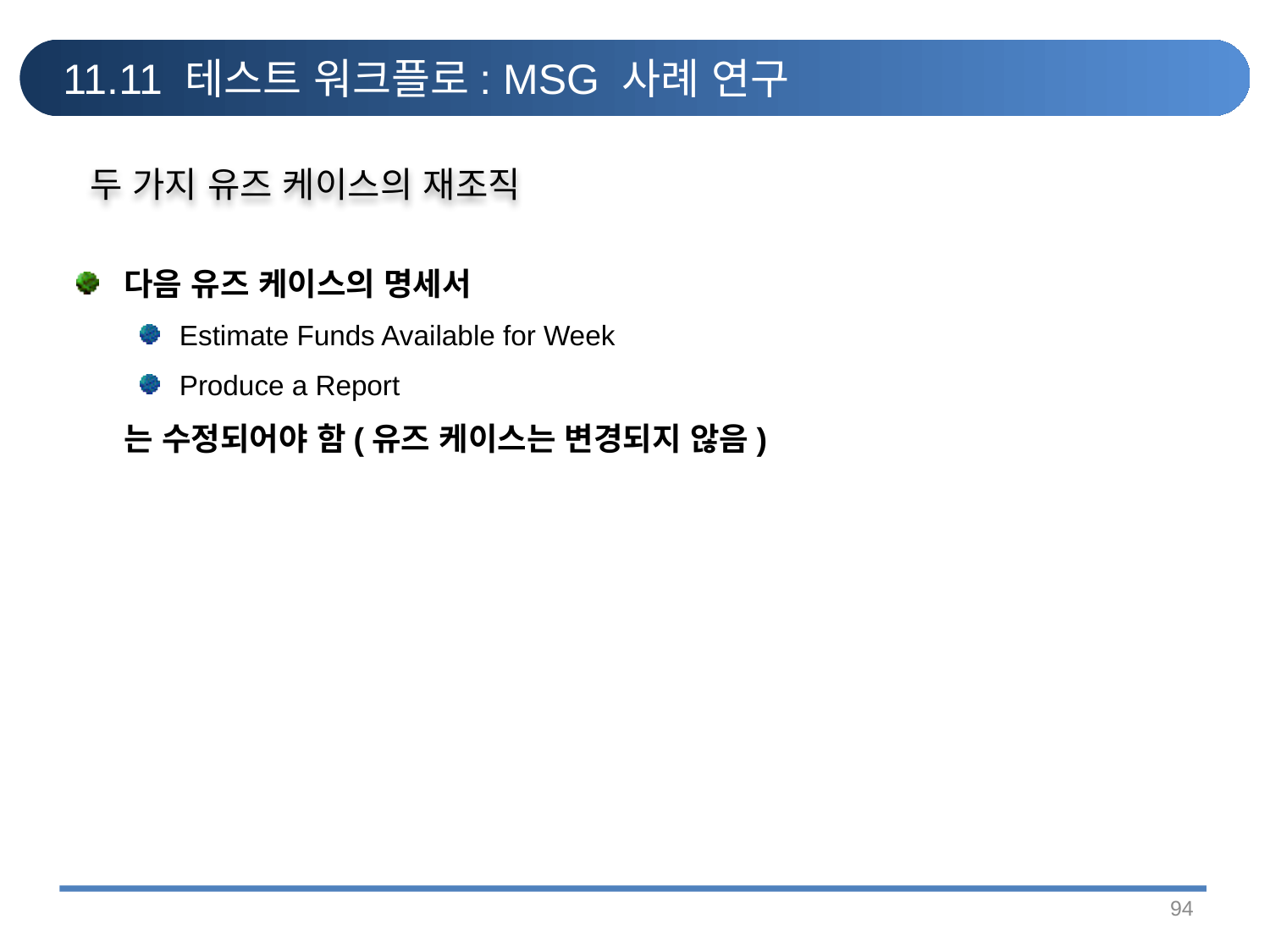

# 11.11 테스트 워크플로: MSG 사례 연구
두 가지 유즈 케이스의 재조직
다음 유즈 케이스의 명세서
Estimate Funds Available for Week
Produce a Report
	는 수정되어야 함(유즈 케이스는 변경되지 않음)
94